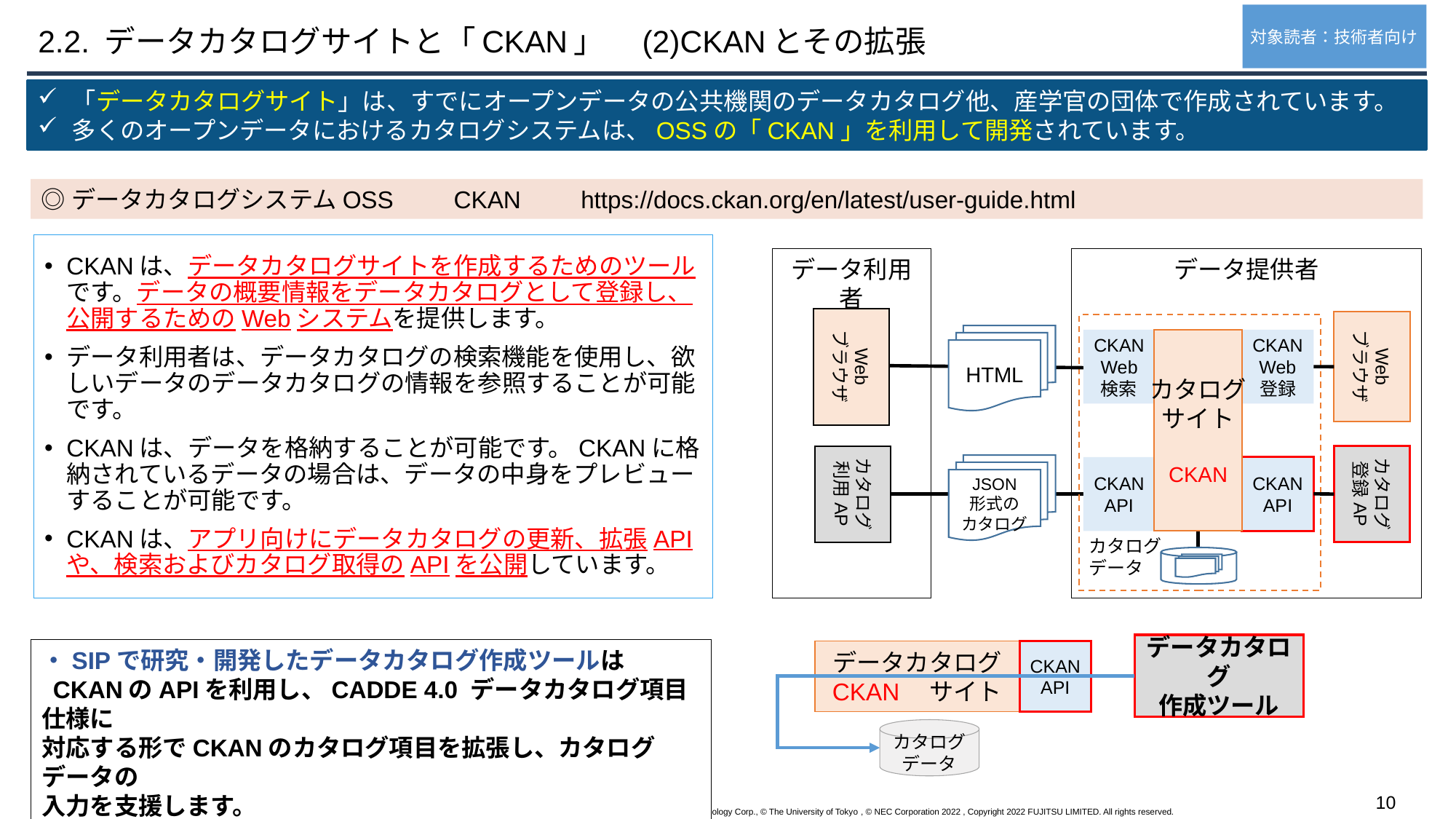

対象読者：技術者向け
2.2. データカタログサイトと「CKAN」　(2)CKANとその拡張
「データカタログサイト」は、すでにオープンデータの公共機関のデータカタログ他、産学官の団体で作成されています。
多くのオープンデータにおけるカタログシステムは、OSSの「CKAN」を利用して開発されています。
◎データカタログシステムOSS　　CKAN　　https://docs.ckan.org/en/latest/user-guide.html
CKANは、データカタログサイトを作成するためのツールです。データの概要情報をデータカタログとして登録し、公開するためのWebシステムを提供します。
データ利用者は、データカタログの検索機能を使用し、欲しいデータのデータカタログの情報を参照することが可能です。
CKANは、データを格納することが可能です。CKANに格納されているデータの場合は、データの中身をプレビューすることが可能です。
CKANは、アプリ向けにデータカタログの更新、拡張APIや、検索およびカタログ取得のAPIを公開しています。
データ利用者
データ提供者
Web
ブラウザ
Web
ブラウザ

HTML
カタログ
サイト

CKAN
CKAN
Web
検索
CKAN
Web
登録
カタログ
利用AP
カタログ
登録AP
JSON
形式の
カタログ
CKAN
API
CKAN
API
カタログ
データ

データカタログ
作成ツール
CKAN
API
データカタログ
CKAN　サイト
カタログ
データ
・SIPで研究・開発したデータカタログ作成ツールは
 CKANのAPIを利用し、CADDE 4.0 データカタログ項目仕様に
対応する形でCKANのカタログ項目を拡張し、カタログデータの
入力を支援します。